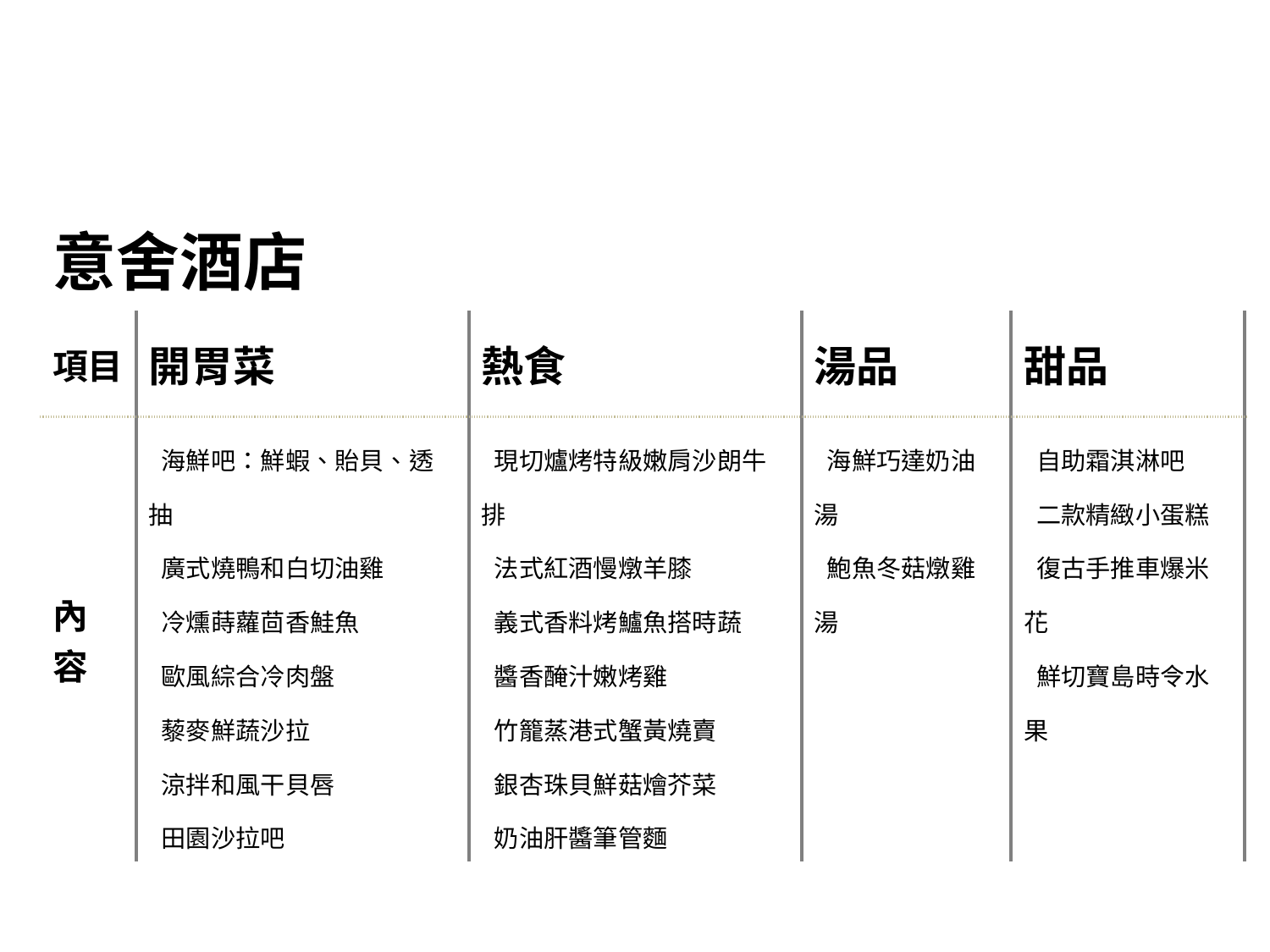

| 意舍酒店 |  |  |  |  |
| --- | --- | --- | --- | --- |
| 項目 | 開胃菜 | 熱食 | 湯品 | 甜品 |
| 內 容 | 海鮮吧：鮮蝦、貽貝、透抽 廣式燒鴨和白切油雞 冷燻蒔蘿茴香鮭魚 歐風綜合冷肉盤 藜麥鮮蔬沙拉 涼拌和風干貝唇 田園沙拉吧 | 現切爐烤特級嫩肩沙朗牛排 法式紅酒慢燉羊膝 義式香料烤鱸魚搭時蔬 醬香醃汁嫩烤雞 竹籠蒸港式蟹黃燒賣 銀杏珠貝鮮菇燴芥菜 奶油肝醬筆管麵 | 海鮮巧達奶油湯 鮑魚冬菇燉雞湯 | 自助霜淇淋吧 二款精緻小蛋糕 復古手推車爆米花 鮮切寶島時令水果 |